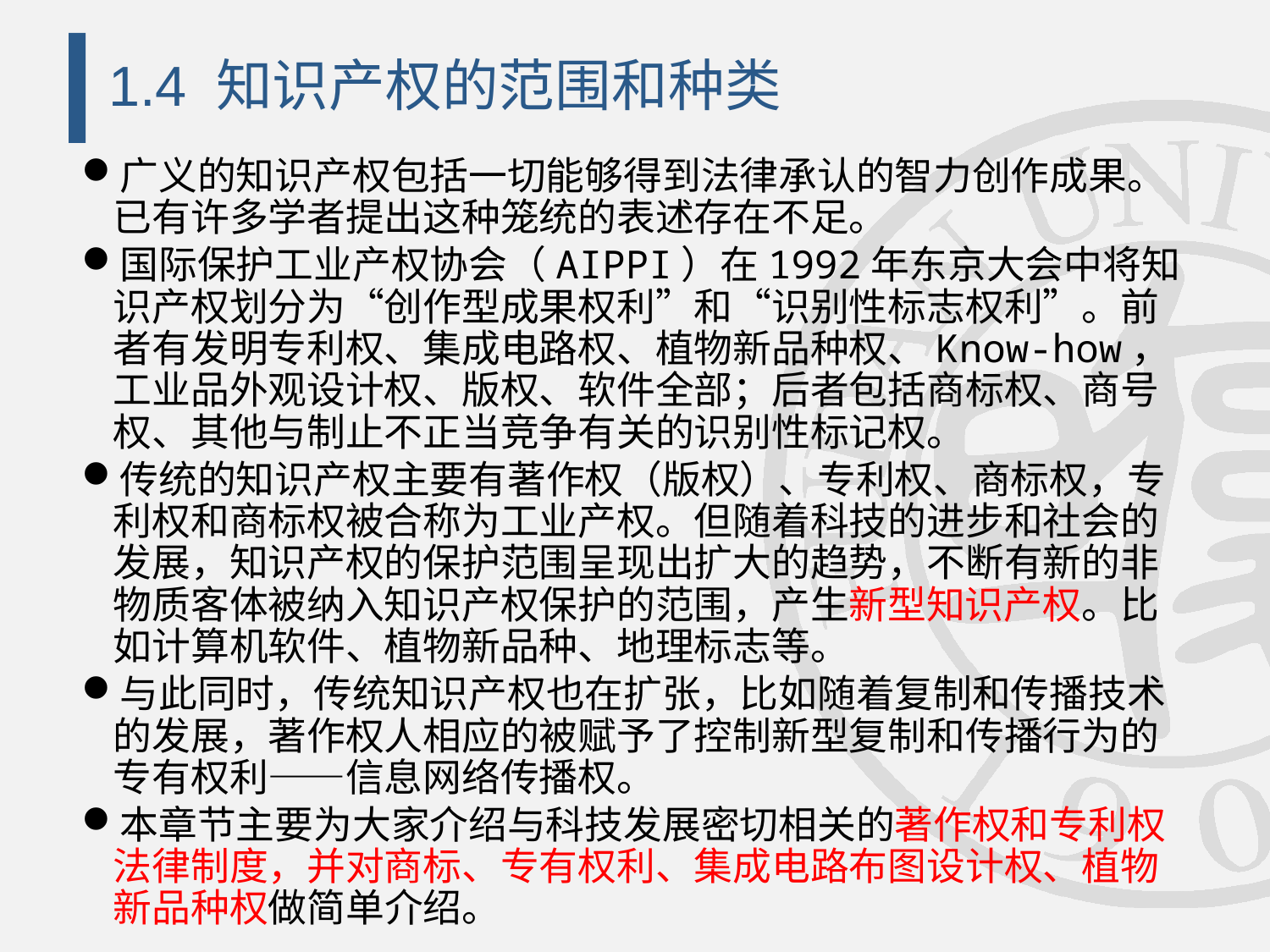

# 1.4 知识产权的范围和种类
广义的知识产权包括一切能够得到法律承认的智力创作成果。已有许多学者提出这种笼统的表述存在不足。
国际保护工业产权协会（AIPPI）在1992年东京大会中将知识产权划分为“创作型成果权利”和“识别性标志权利”。前者有发明专利权、集成电路权、植物新品种权、Know-how，工业品外观设计权、版权、软件全部；后者包括商标权、商号权、其他与制止不正当竞争有关的识别性标记权。
传统的知识产权主要有著作权（版权）、专利权、商标权，专利权和商标权被合称为工业产权。但随着科技的进步和社会的发展，知识产权的保护范围呈现出扩大的趋势，不断有新的非物质客体被纳入知识产权保护的范围，产生新型知识产权。比如计算机软件、植物新品种、地理标志等。
与此同时，传统知识产权也在扩张，比如随着复制和传播技术的发展，著作权人相应的被赋予了控制新型复制和传播行为的专有权利——信息网络传播权。
本章节主要为大家介绍与科技发展密切相关的著作权和专利权法律制度，并对商标、专有权利、集成电路布图设计权、植物新品种权做简单介绍。